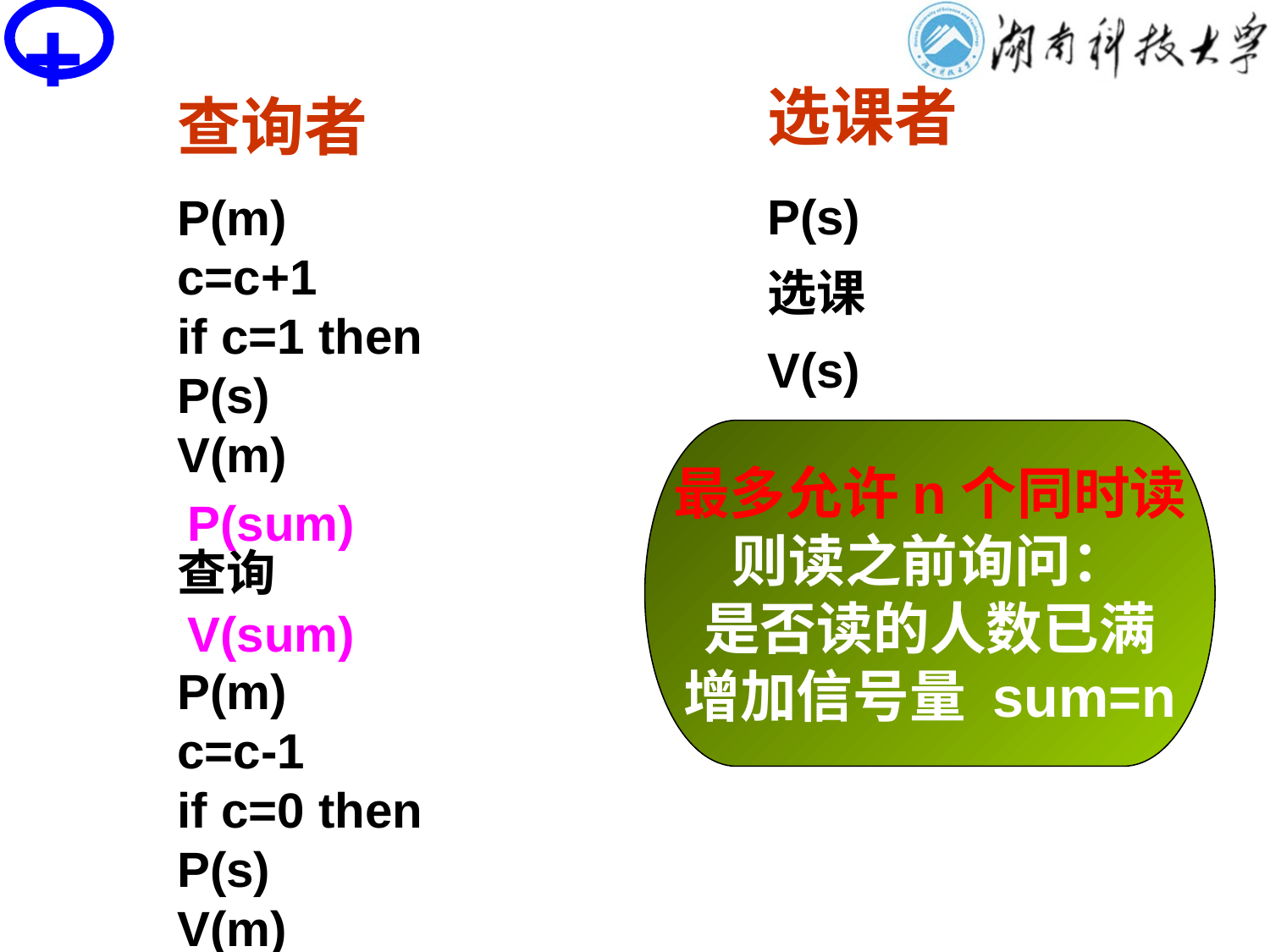

+

# PV操作思考题
选课者
查询者
P(s)
选课
V(s)
P(m)
c=c+1
if c=1 then P(s)
V(m)

查询

P(m)
c=c-1
if c=0 then P(s)
V(m)
最多允许n个同时读
则读之前询问：
是否读的人数已满
增加信号量 sum=n
P(sum)
V(sum)